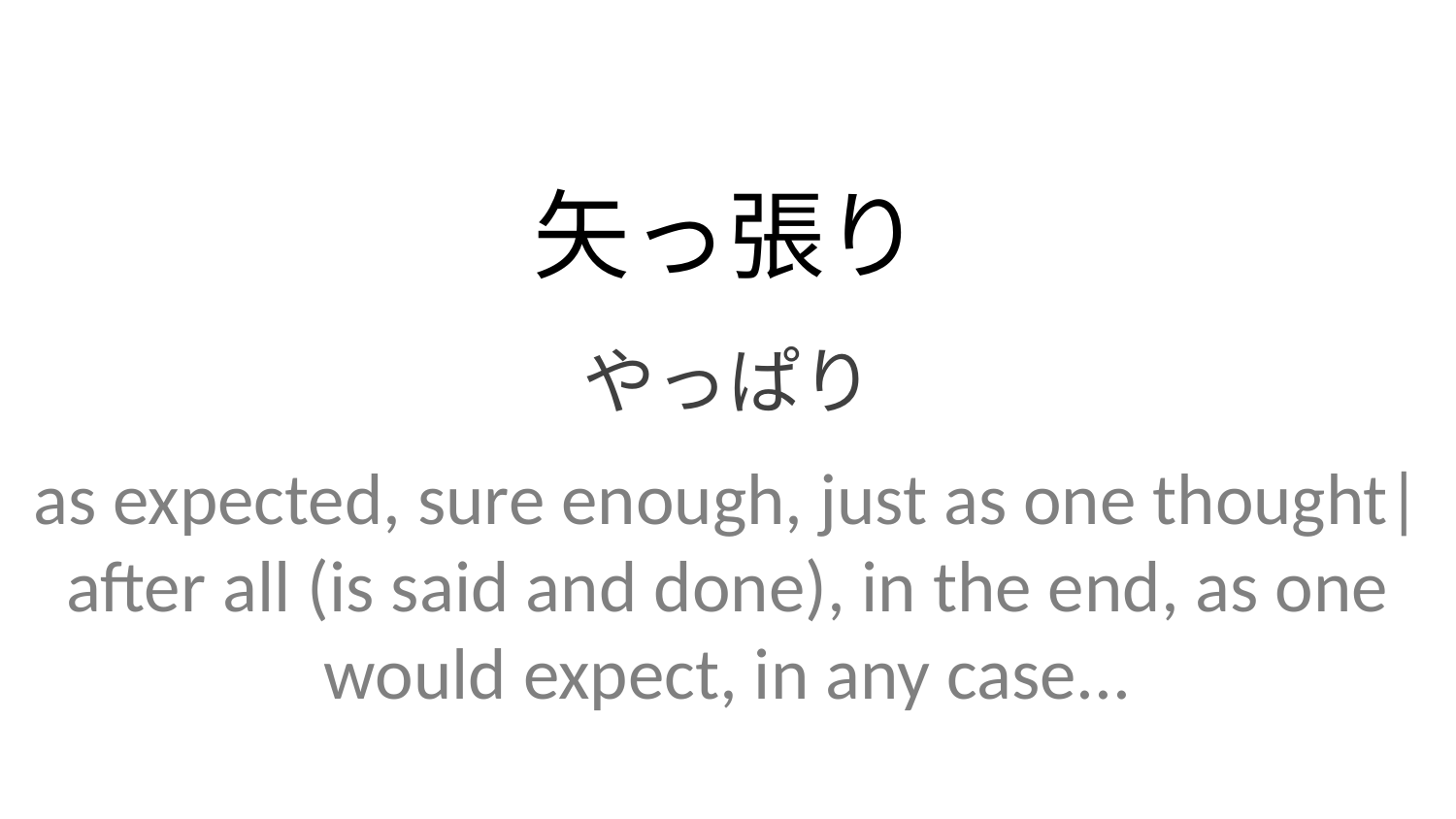

矢っ張り

やっぱり
as expected, sure enough, just as one thought| after all (is said and done), in the end, as one would expect, in any case...